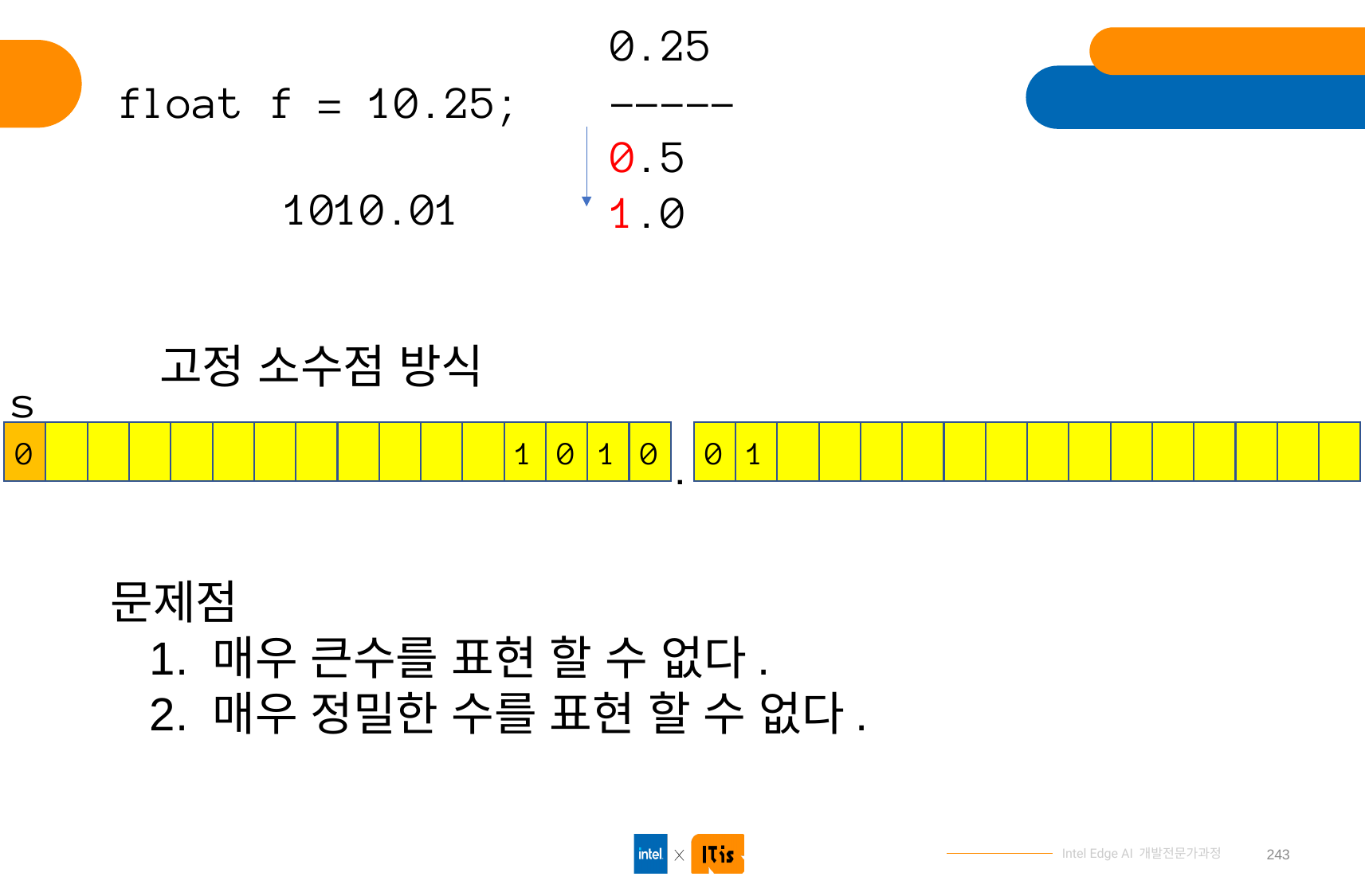

0.25
-----
0.5
1.0
float f = 10.25;
1010.01
고정 소수점 방식
s
0

1
0
1
0
0
1

.
문제점
   1. 매우 큰수를 표현 할 수 없다.
   2. 매우 정밀한 수를 표현 할 수 없다.
243